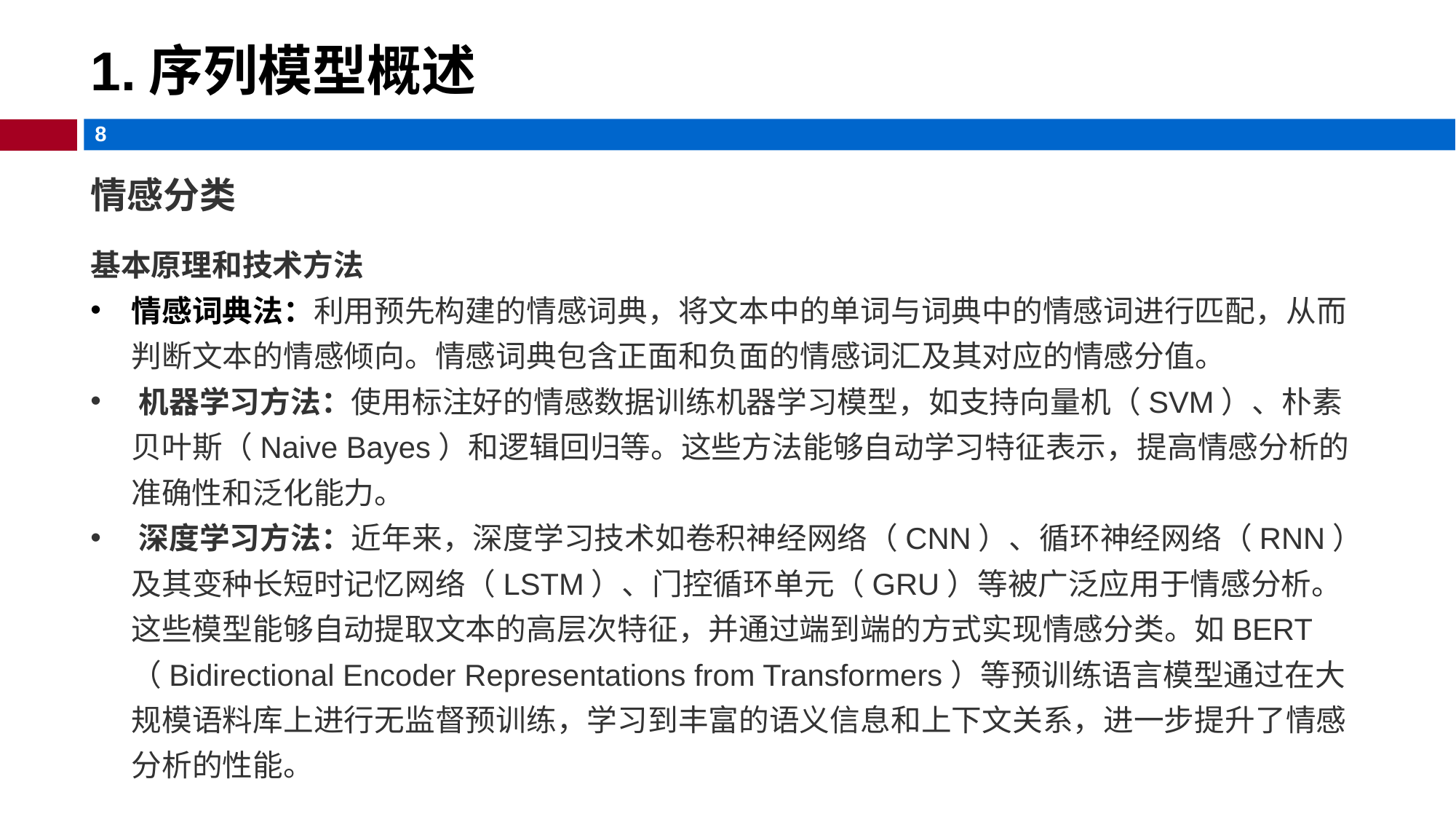

# 1.序列模型概述
情感分类
基本原理和技术方法
情感词典法‌：利用预先构建的情感词典，将文本中的单词与词典中的情感词进行匹配，从而判断文本的情感倾向。情感词典包含正面和负面的情感词汇及其对应的情感分值‌。
‌机器学习方法‌：使用标注好的情感数据训练机器学习模型，如支持向量机（SVM）、朴素贝叶斯（Naive Bayes）和逻辑回归等。这些方法能够自动学习特征表示，提高情感分析的准确性和泛化能力‌。
‌深度学习方法‌：近年来，深度学习技术如卷积神经网络（CNN）、循环神经网络（RNN）及其变种长短时记忆网络（LSTM）、门控循环单元（GRU）等被广泛应用于情感分析。这些模型能够自动提取文本的高层次特征，并通过端到端的方式实现情感分类‌。如BERT（Bidirectional Encoder Representations from Transformers）等预训练语言模型通过在大规模语料库上进行无监督预训练，学习到丰富的语义信息和上下文关系，进一步提升了情感分析的性能‌。